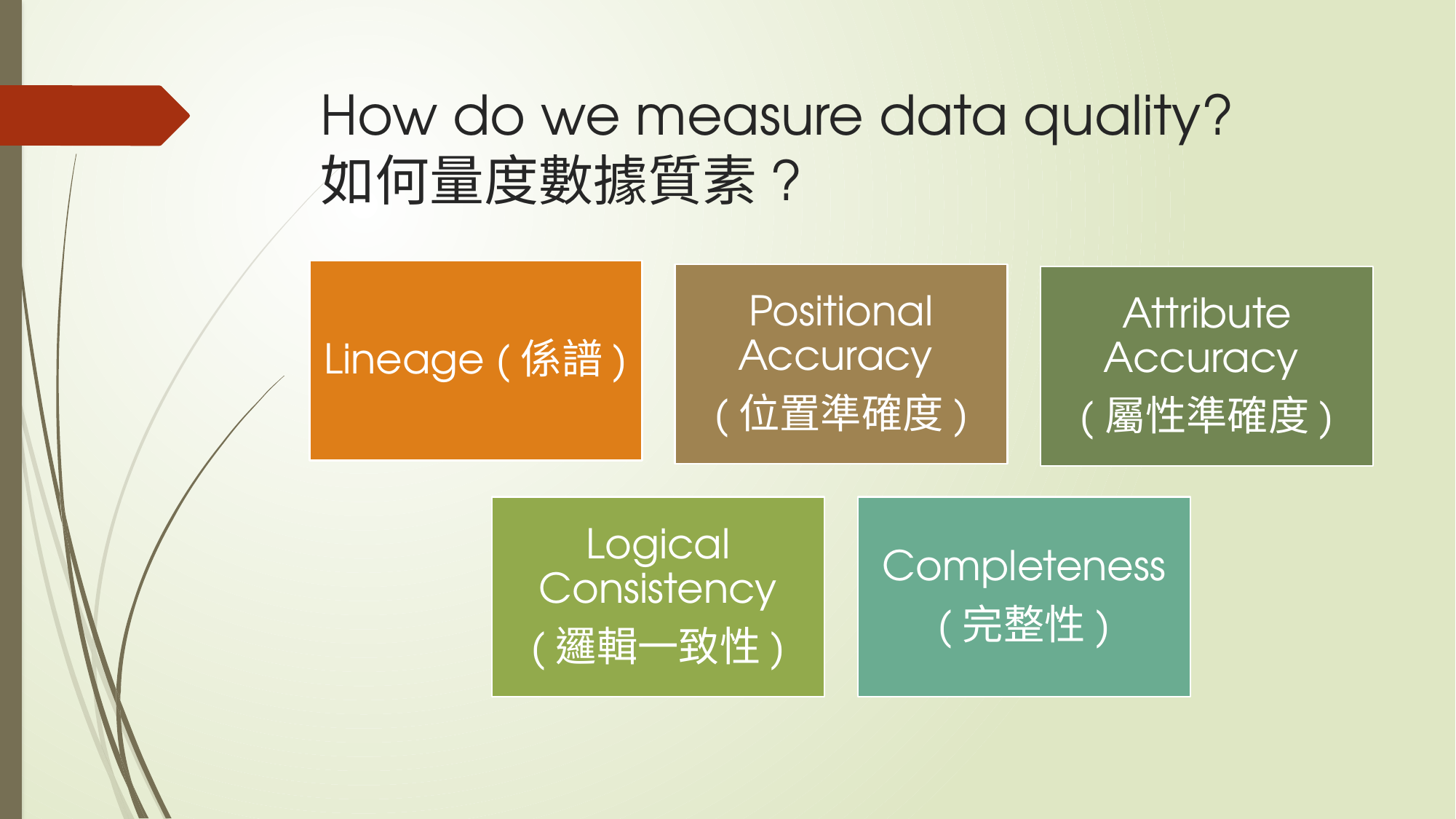

# How do we measure data quality? 如何量度數據質素?
Lineage (係譜)
Positional Accuracy
(位置準確度)
Attribute Accuracy
(屬性準確度)
Logical Consistency
(邏輯一致性)
Completeness
(完整性)